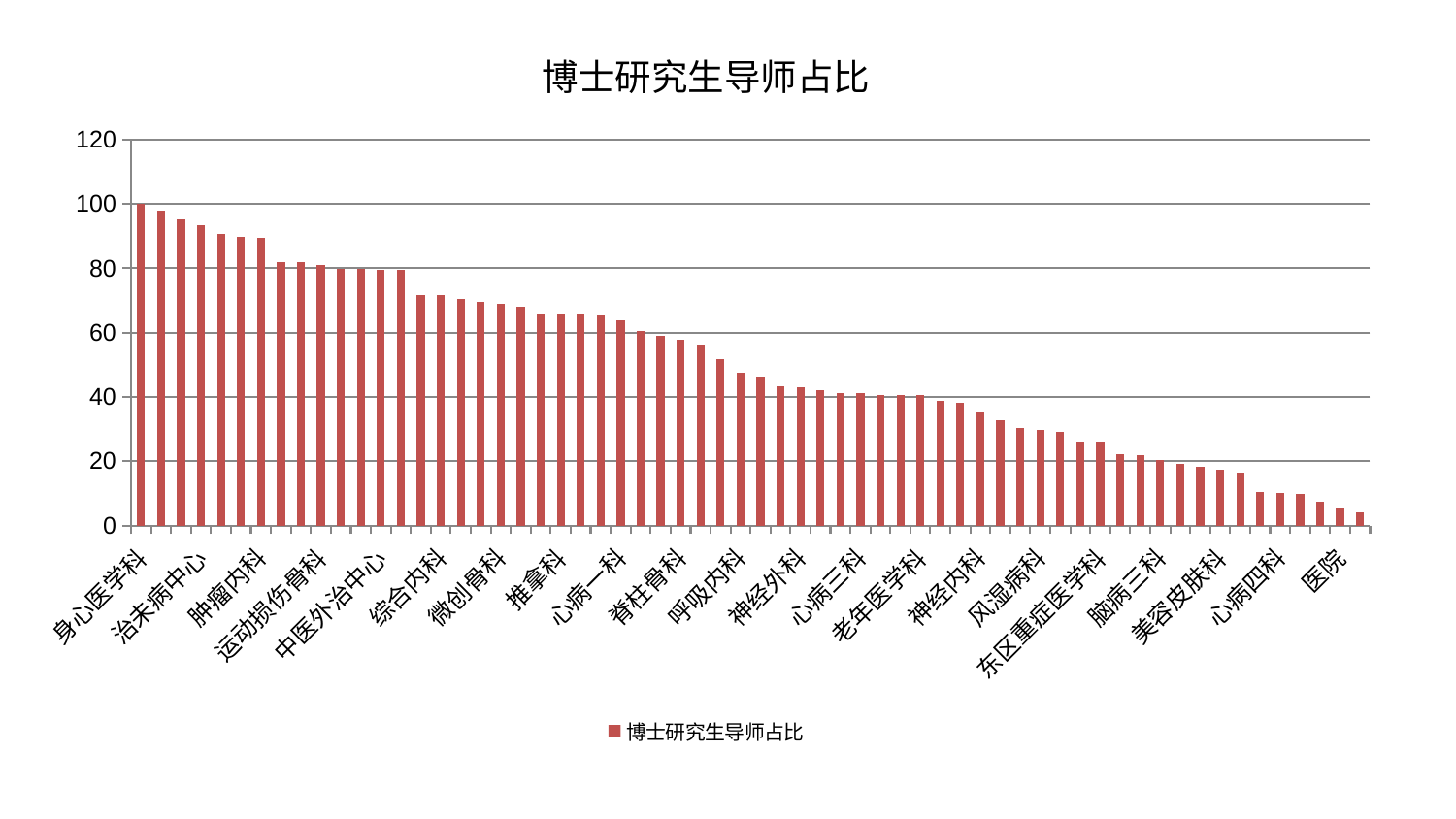

### Chart: 博士研究生导师占比

| Category | 博士研究生导师占比 |
|---|---|
| 身心医学科 | 100.0 |
| 普通外科 | 97.92227374035593 |
| 消化内科 | 95.27020889920902 |
| 治未病中心 | 93.3553203847171 |
| 血液科 | 90.80225813919623 |
| 肝病科 | 89.7929880798853 |
| 肿瘤内科 | 89.40629041145263 |
| 小儿推拿科 | 81.95099734785914 |
| 肾脏内科 | 81.86371922809255 |
| 运动损伤骨科 | 81.08913414452412 |
| 儿科 | 79.75820618484366 |
| 西区重症医学科 | 79.75763433733664 |
| 中医外治中心 | 79.63325778575292 |
| 肾病科 | 79.58782051595746 |
| 重症医学科 | 71.7438494200386 |
| 综合内科 | 71.67446878025376 |
| 康复科 | 70.49980003528601 |
| 乳腺甲状腺外科 | 69.48698099837726 |
| 微创骨科 | 69.03825345891558 |
| 眼科 | 68.20531825905766 |
| 周围血管科 | 65.65174324861259 |
| 推拿科 | 65.62636102216732 |
| 妇二科 | 65.56235273260553 |
| 皮肤科 | 65.49026414978287 |
| 心病一科 | 63.95432233791588 |
| 骨科 | 60.55135678904786 |
| 妇科 | 58.927595983702076 |
| 脊柱骨科 | 57.82884161491779 |
| 关节骨科 | 56.00498378096771 |
| 针灸科 | 51.66880144321037 |
| 呼吸内科 | 47.53225765818395 |
| 男科 | 46.02311059066412 |
| 创伤骨科 | 43.26778056596248 |
| 神经外科 | 42.85950004348244 |
| 中医经典科 | 42.23359676142839 |
| 内分泌科 | 41.23934630190896 |
| 心病三科 | 41.17308252091426 |
| 心血管内科 | 40.663214477481404 |
| 耳鼻喉科 | 40.61196088626751 |
| 老年医学科 | 40.49223229618174 |
| 显微骨科 | 38.77067969875731 |
| 东区肾病科 | 38.28187886253744 |
| 神经内科 | 35.163489024677034 |
| 脑病二科 | 32.79601543978494 |
| 心病二科 | 30.25731421466994 |
| 风湿病科 | 29.733455155408823 |
| 泌尿外科 | 29.0191705200368 |
| 肛肠科 | 26.183325500529566 |
| 东区重症医学科 | 25.755948262940965 |
| 肝胆外科 | 22.276380317173906 |
| 脾胃病科 | 21.732088324075654 |
| 脑病三科 | 20.44733502002056 |
| 产科 | 19.160466228818883 |
| 妇科妇二科合并 | 18.380254092713074 |
| 美容皮肤科 | 17.288600903459525 |
| 口腔科 | 16.380531666483563 |
| 脑病一科 | 10.508237679000404 |
| 心病四科 | 10.12043814533781 |
| 脾胃科消化科合并 | 9.867163126972962 |
| 小儿骨科 | 7.3959819204448864 |
| 医院 | 5.387438380879519 |
| 胸外科 | 4.118003210094305 |
161